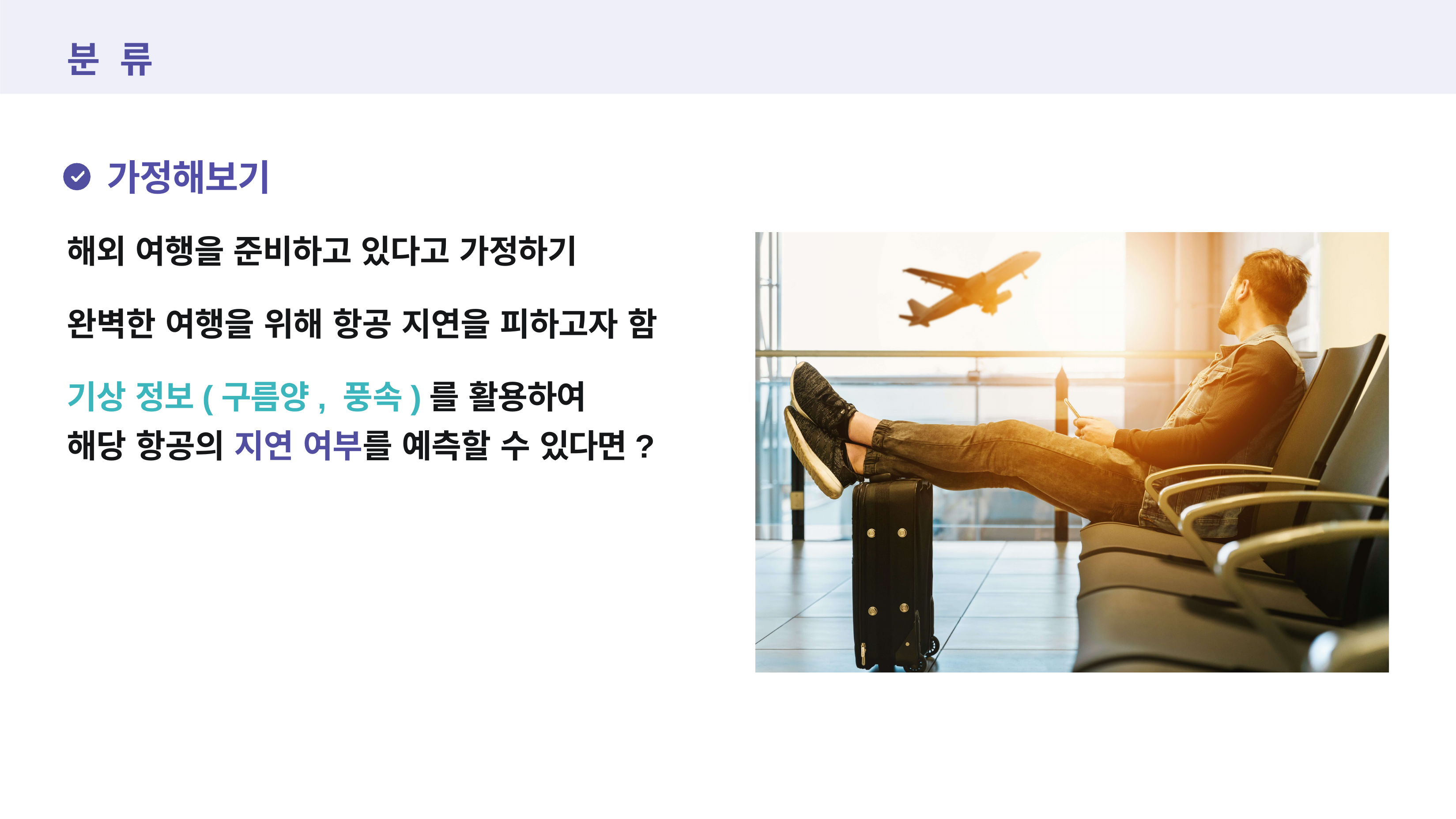

# 분  류
가정해보기
해외 여행을 준비하고 있다고 가정하기

완벽한 여행을 위해 항공 지연을 피하고자 함

기상 정보(구름양, 풍속)를 활용하여
해당 항공의 지연 여부를 예측할 수 있다면?